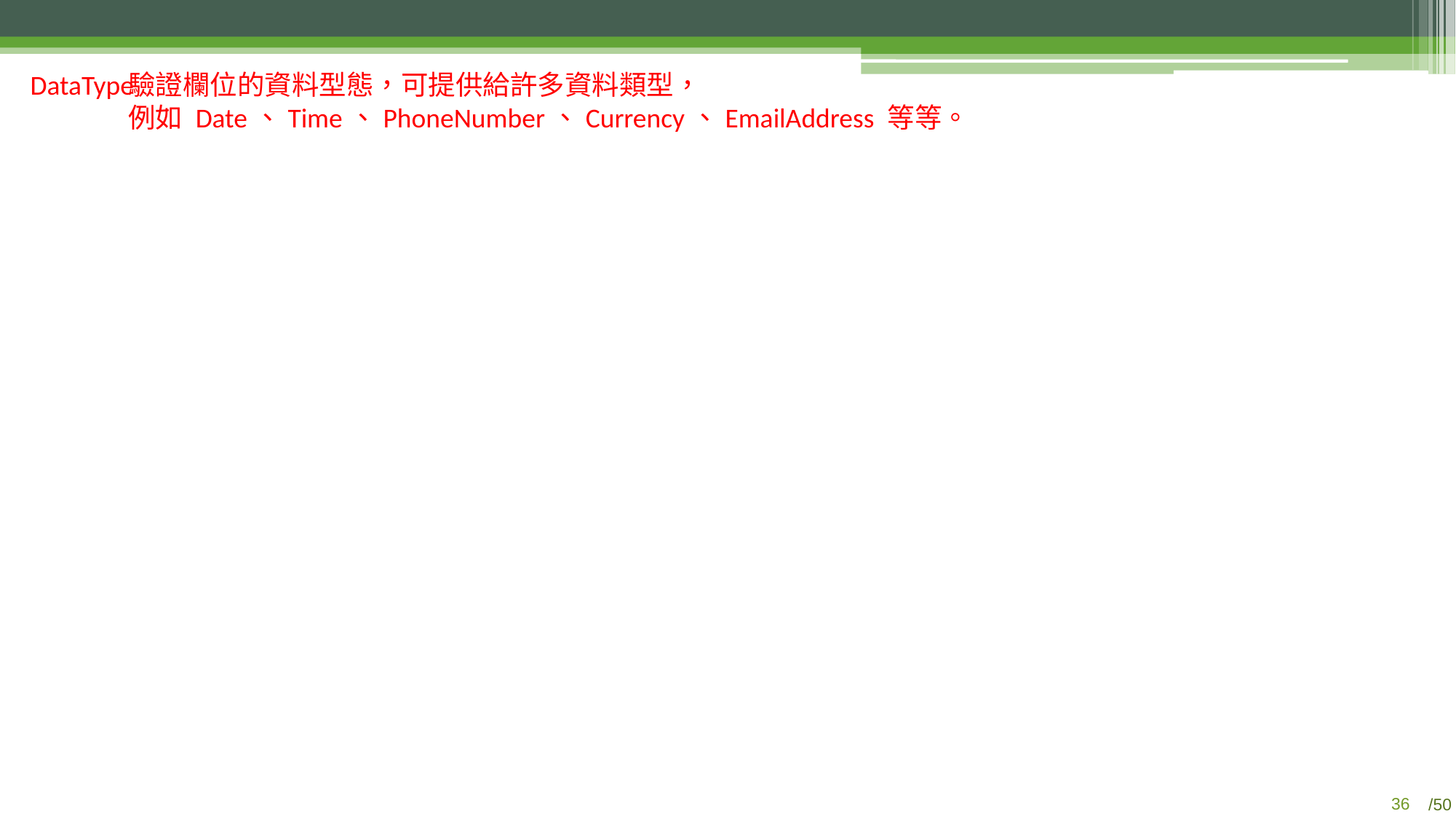

DataType
驗證欄位的資料型態，可提供給許多資料類型，
例如 Date、Time、PhoneNumber、Currency、EmailAddress 等等。
36
/50